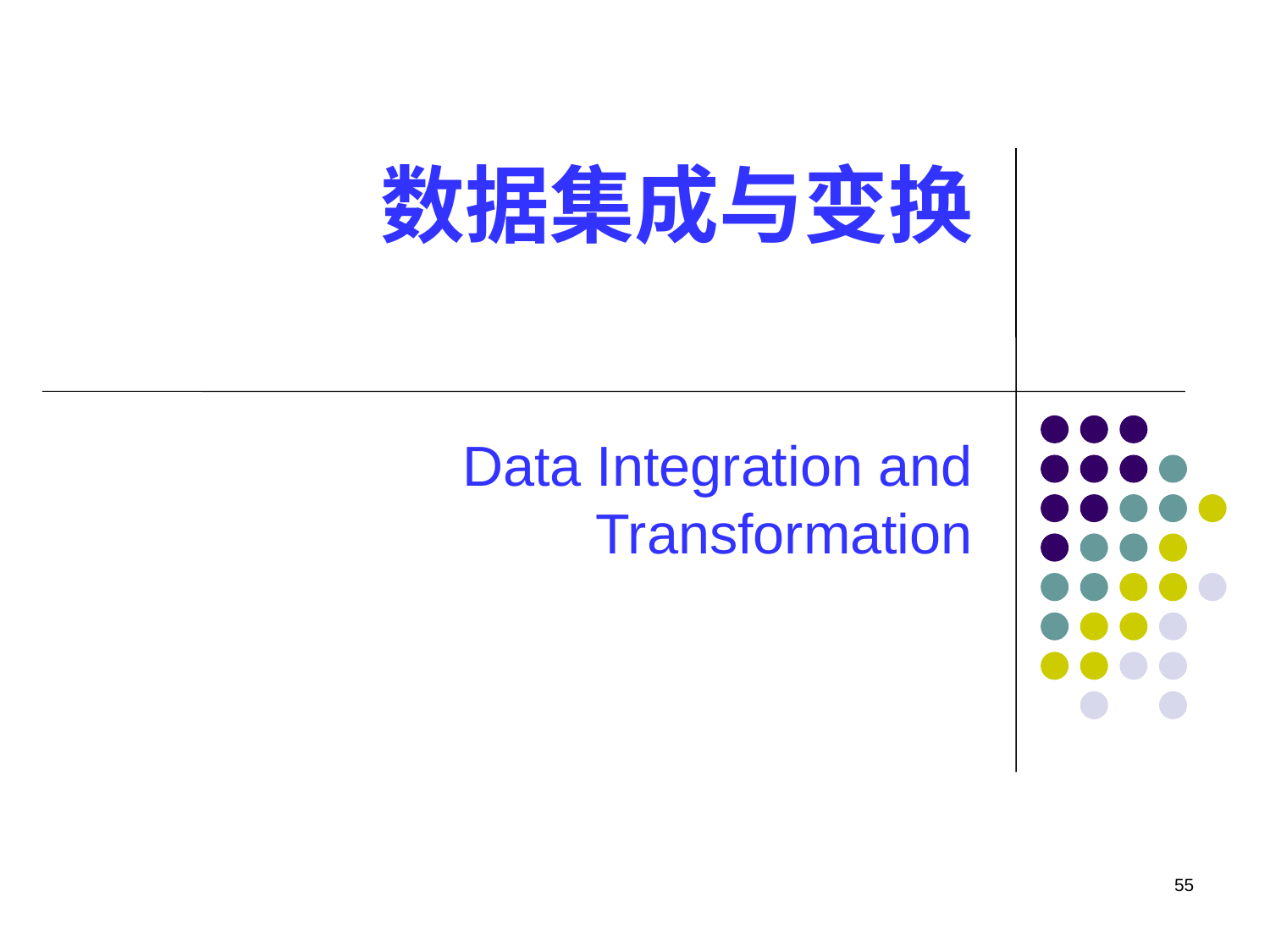

# 数据集成与变换
Data Integration and Transformation
55